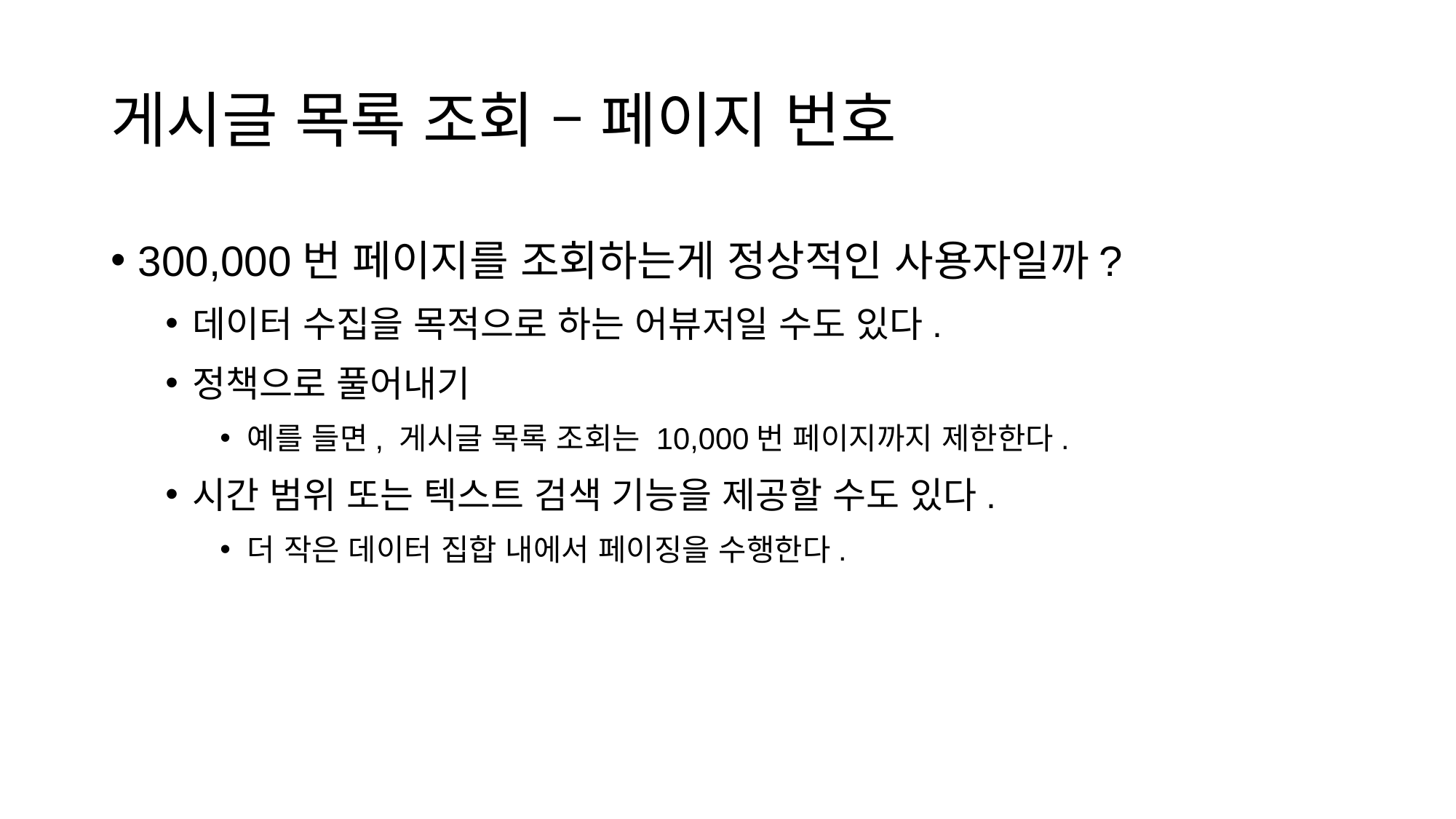

# 게시글 목록 조회 – 페이지 번호
300,000번 페이지를 조회하는게 정상적인 사용자일까?
데이터 수집을 목적으로 하는 어뷰저일 수도 있다.
정책으로 풀어내기
예를 들면, 게시글 목록 조회는 10,000번 페이지까지 제한한다.
시간 범위 또는 텍스트 검색 기능을 제공할 수도 있다.
더 작은 데이터 집합 내에서 페이징을 수행한다.